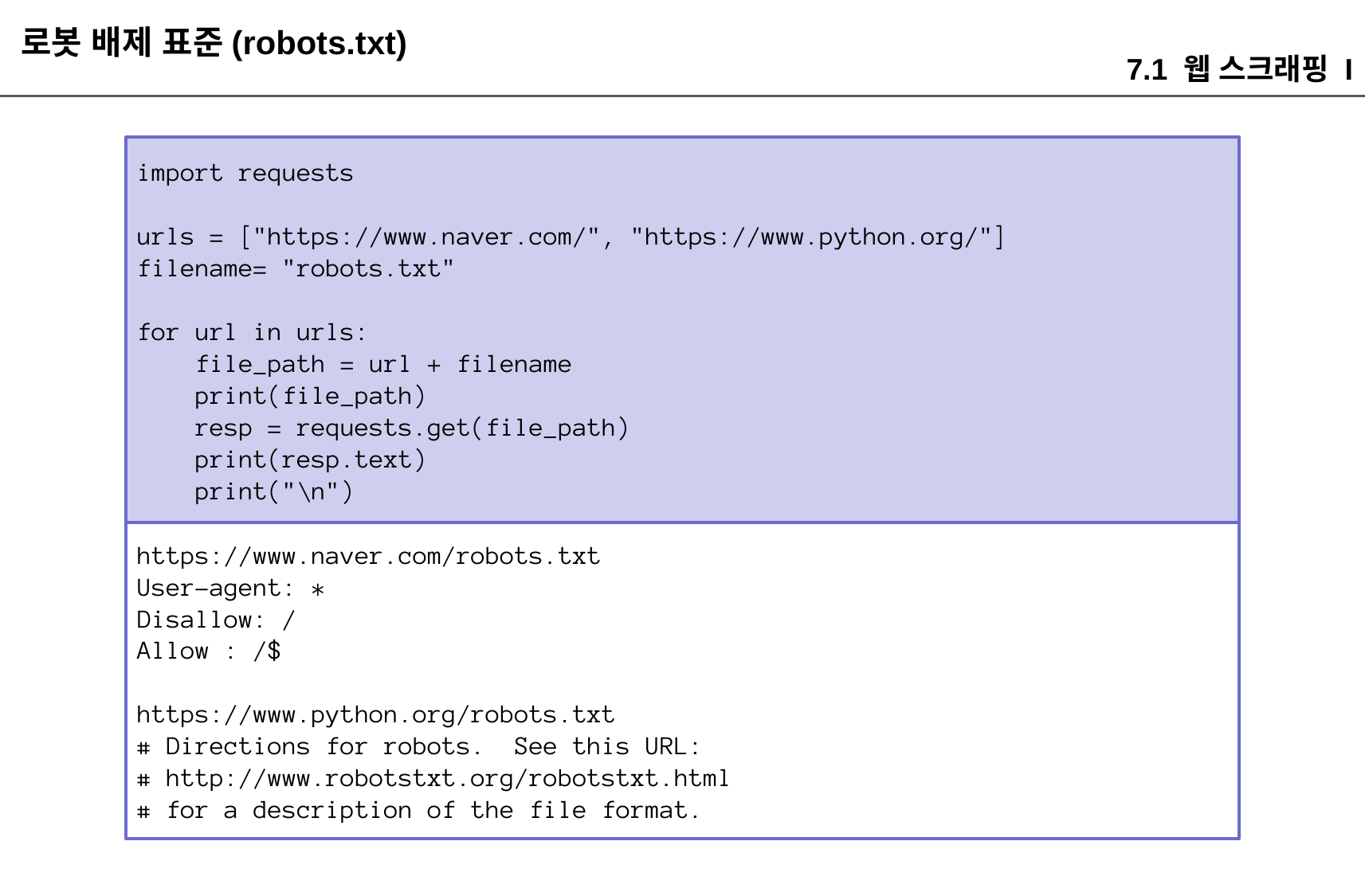

로봇 배제 표준(robots.txt)
7.1 웹 스크래핑 I
import requests

urls = ["https://www.naver.com/", "https://www.python.org/"]
filename= "robots.txt"

for url in urls:
    file_path = url + filename
    print(file_path)
    resp = requests.get(file_path)
    print(resp.text)
    print("\n")
https://www.naver.com/robots.txt
User-agent: *
Disallow: /
Allow : /$

https://www.python.org/robots.txt
# Directions for robots.  See this URL:
# http://www.robotstxt.org/robotstxt.html
# for a description of the file format.